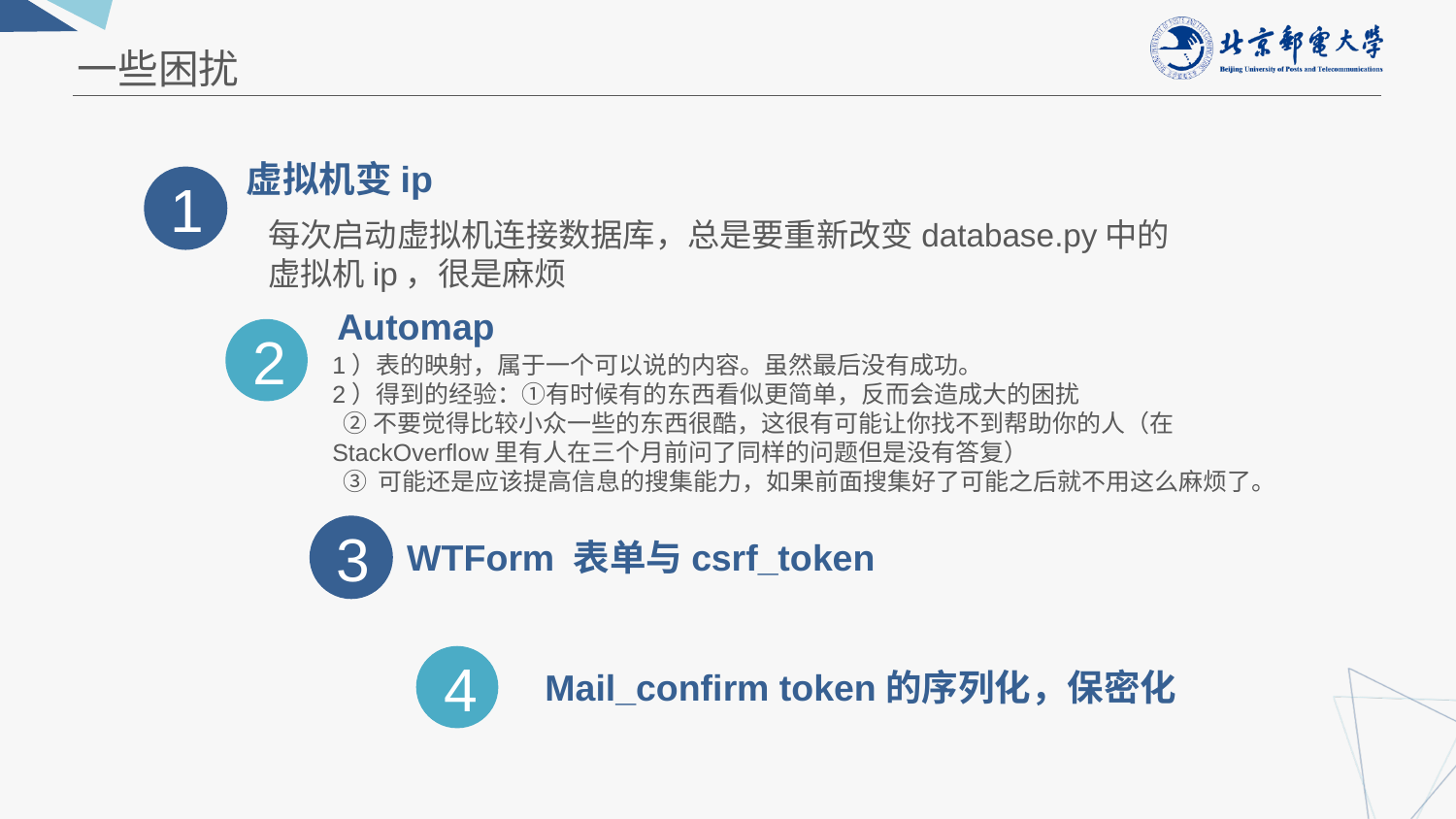

一些困扰
虚拟机变ip
1
每次启动虚拟机连接数据库，总是要重新改变database.py中的
虚拟机ip，很是麻烦
Automap

2
1）表的映射，属于一个可以说的内容。虽然最后没有成功。
2）得到的经验：①有时候有的东西看似更简单，反而会造成大的困扰
  ②不要觉得比较小众一些的东西很酷，这很有可能让你找不到帮助你的人（在StackOverflow里有人在三个月前问了同样的问题但是没有答复）
  ③ 可能还是应该提高信息的搜集能力，如果前面搜集好了可能之后就不用这么麻烦了。
3
WTForm 表单与csrf_token

4
Mail_confirm token的序列化，保密化